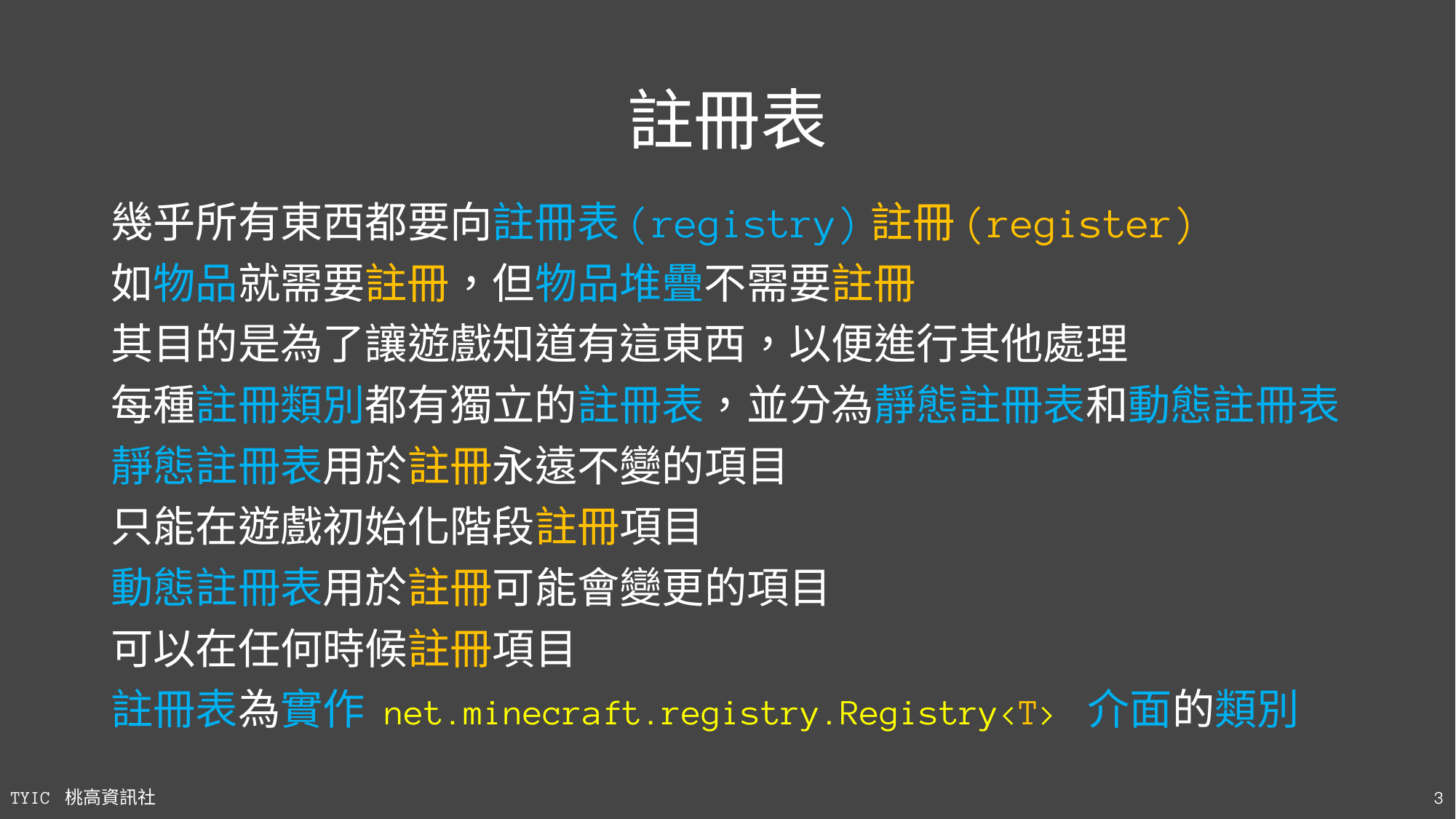

# 註冊表
幾乎所有東西都要向註冊表(registry)註冊(register)
如物品就需要註冊，但物品堆疊不需要註冊
其目的是為了讓遊戲知道有這東西，以便進行其他處理
每種註冊類別都有獨立的註冊表，並分為靜態註冊表和動態註冊表
靜態註冊表用於註冊永遠不變的項目
只能在遊戲初始化階段註冊項目
動態註冊表用於註冊可能會變更的項目
可以在任何時候註冊項目
註冊表為實作 net.minecraft.registry.Registry<T> 介面的類別